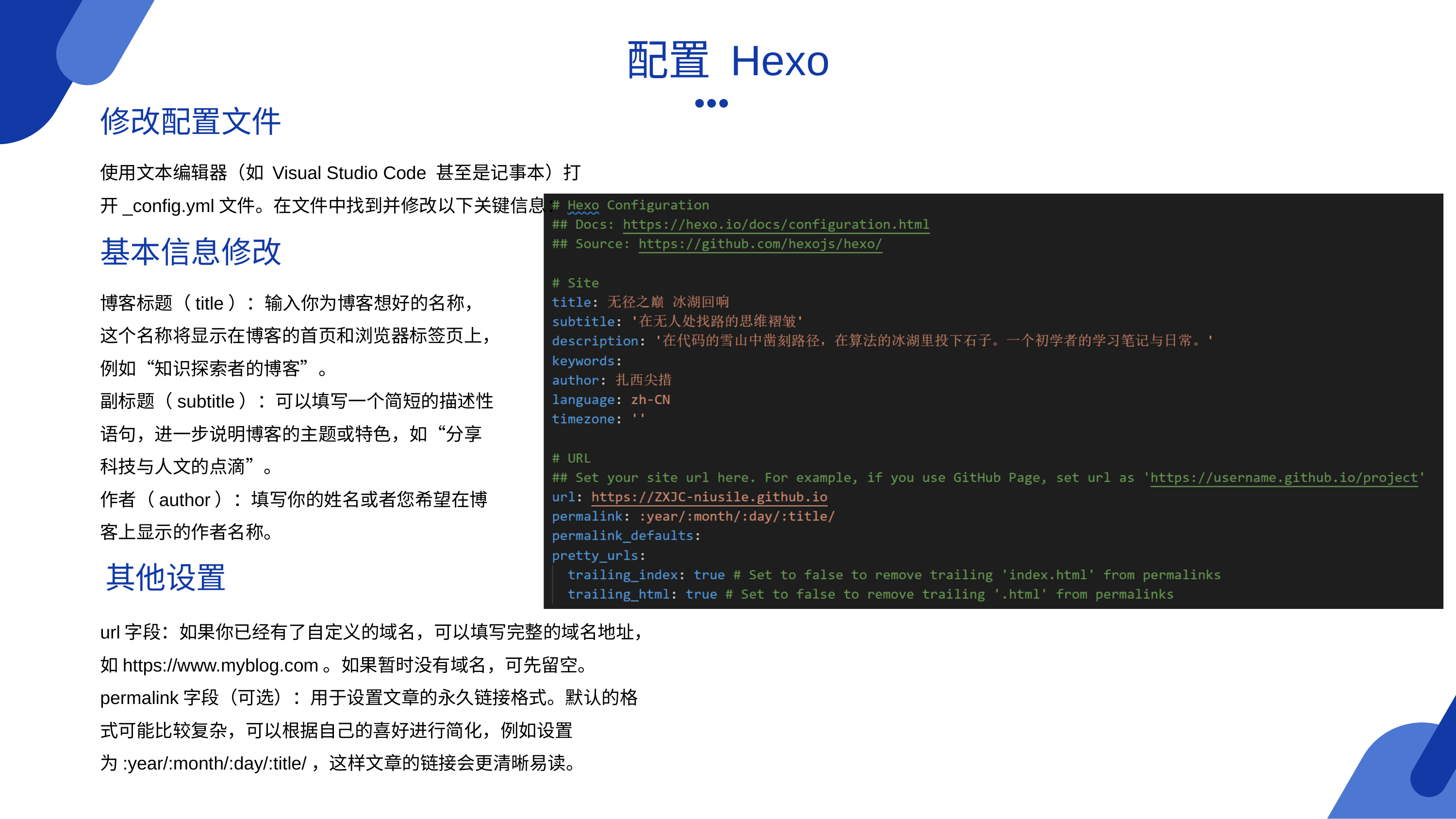

配置 Hexo

修改配置文件
使用文本编辑器（如 Visual Studio Code 甚至是记事本）打开_config.yml文件。在文件中找到并修改以下关键信息：

基本信息修改
博客标题（title）：输入你为博客想好的名称，这个名称将显示在博客的首页和浏览器标签页上，例如“知识探索者的博客”。
副标题（subtitle）：可以填写一个简短的描述性语句，进一步说明博客的主题或特色，如“分享科技与人文的点滴”。
作者（author）：填写你的姓名或者您希望在博客上显示的作者名称。
其他设置
url字段：如果你已经有了自定义的域名，可以填写完整的域名地址，如https://www.myblog.com。如果暂时没有域名，可先留空。
permalink字段（可选）：用于设置文章的永久链接格式。默认的格式可能比较复杂，可以根据自己的喜好进行简化，例如设置为:year/:month/:day/:title/，这样文章的链接会更清晰易读。